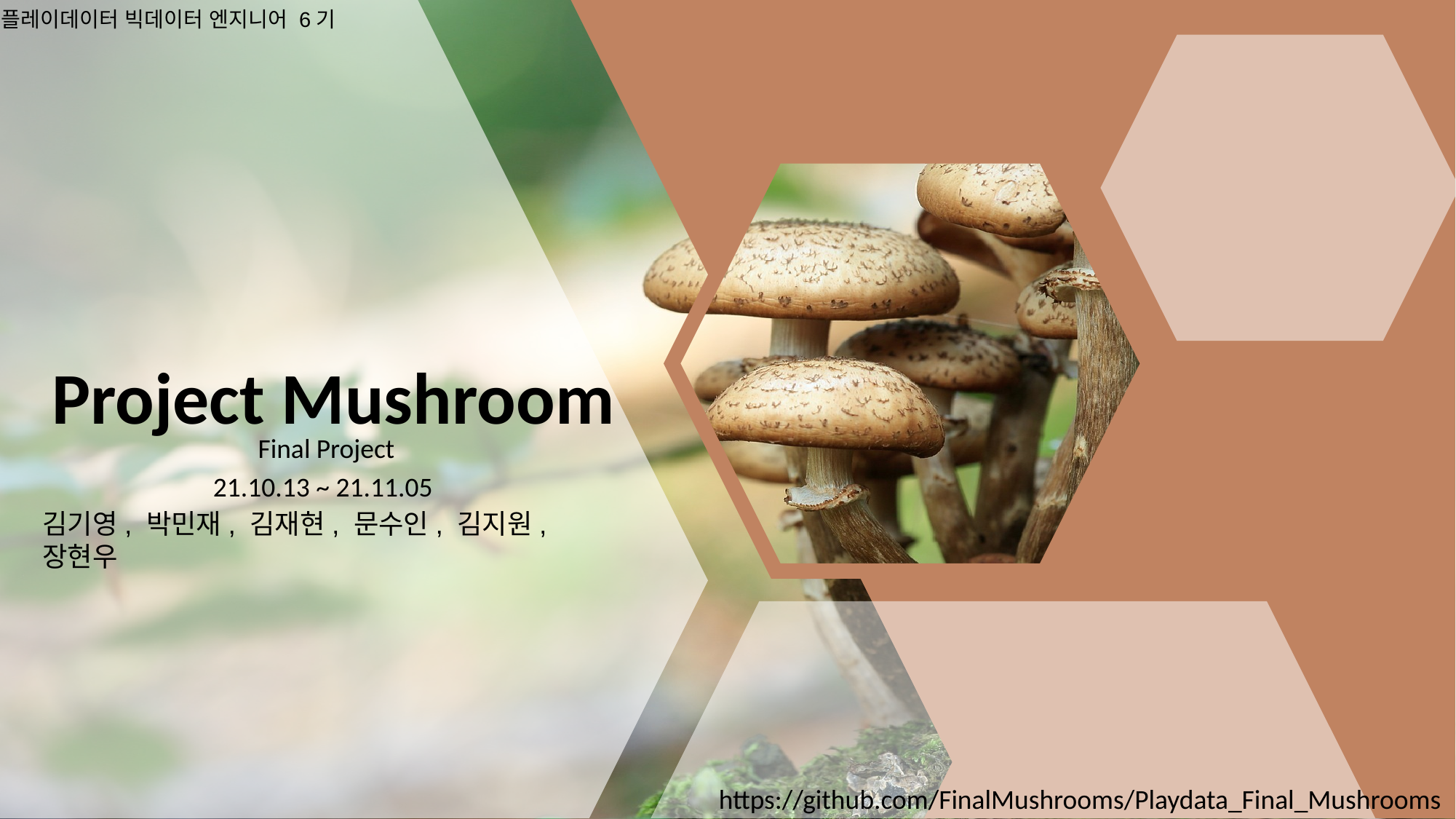

플레이데이터 빅데이터 엔지니어 6기

Project Mushroom
Final Project
21.10.13 ~ 21.11.05
김기영, 박민재, 김재현, 문수인, 김지원, 장현우

https://github.com/FinalMushrooms/Playdata_Final_Mushrooms